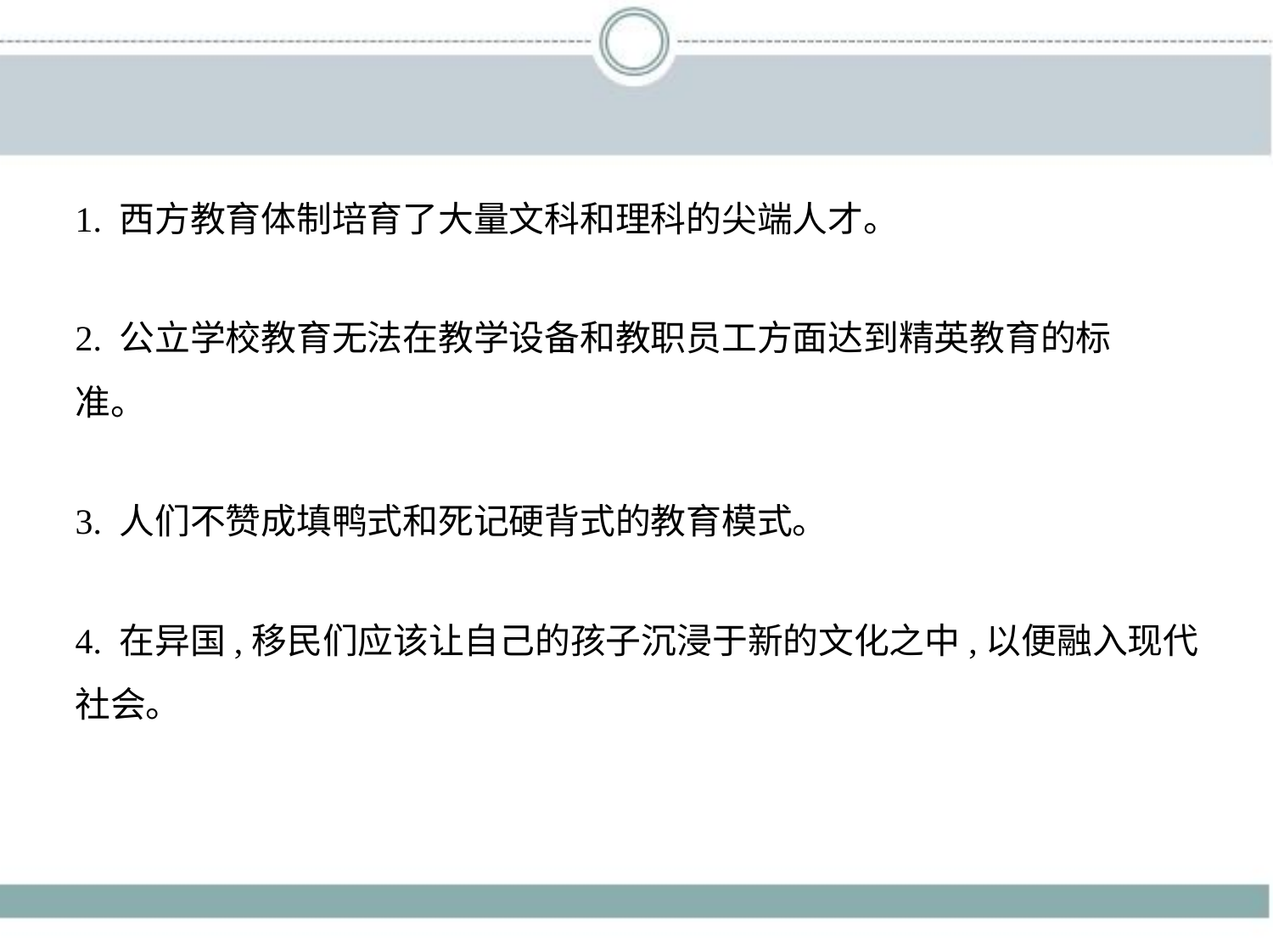

1. 西方教育体制培育了大量文科和理科的尖端人才。
2. 公立学校教育无法在教学设备和教职员工方面达到精英教育的标
准。
3. 人们不赞成填鸭式和死记硬背式的教育模式。
4. 在异国,移民们应该让自己的孩子沉浸于新的文化之中,以便融入现代
社会。